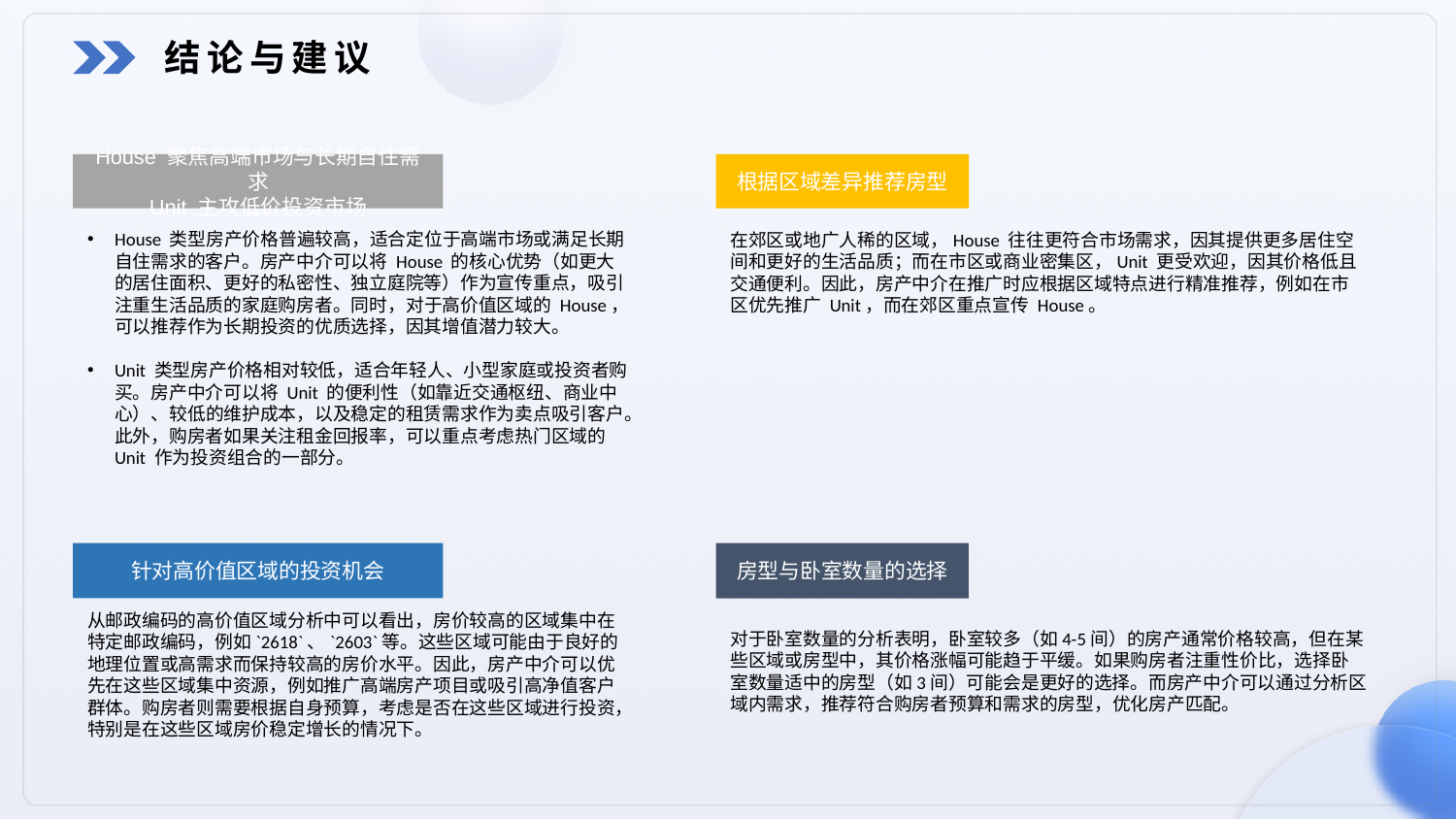

结论与建议

House 聚焦高端市场与长期自住需求
Unit 主攻低价投资市场
根据区域差异推荐房型
House 类型房产价格普遍较高，适合定位于高端市场或满足长期自住需求的客户。房产中介可以将 House 的核心优势（如更大的居住面积、更好的私密性、独立庭院等）作为宣传重点，吸引注重生活品质的家庭购房者。同时，对于高价值区域的 House，可以推荐作为长期投资的优质选择，因其增值潜力较大。

Unit 类型房产价格相对较低，适合年轻人、小型家庭或投资者购买。房产中介可以将 Unit 的便利性（如靠近交通枢纽、商业中心）、较低的维护成本，以及稳定的租赁需求作为卖点吸引客户。此外，购房者如果关注租金回报率，可以重点考虑热门区域的 Unit 作为投资组合的一部分。
在郊区或地广人稀的区域，House 往往更符合市场需求，因其提供更多居住空间和更好的生活品质；而在市区或商业密集区，Unit 更受欢迎，因其价格低且交通便利。因此，房产中介在推广时应根据区域特点进行精准推荐，例如在市区优先推广 Unit，而在郊区重点宣传 House。
针对高价值区域的投资机会
房型与卧室数量的选择
从邮政编码的高价值区域分析中可以看出，房价较高的区域集中在特定邮政编码，例如`2618`、`2603`等。这些区域可能由于良好的地理位置或高需求而保持较高的房价水平。因此，房产中介可以优先在这些区域集中资源，例如推广高端房产项目或吸引高净值客户群体。购房者则需要根据自身预算，考虑是否在这些区域进行投资，特别是在这些区域房价稳定增长的情况下。
对于卧室数量的分析表明，卧室较多（如4-5间）的房产通常价格较高，但在某些区域或房型中，其价格涨幅可能趋于平缓。如果购房者注重性价比，选择卧室数量适中的房型（如3间）可能会是更好的选择。而房产中介可以通过分析区域内需求，推荐符合购房者预算和需求的房型，优化房产匹配。